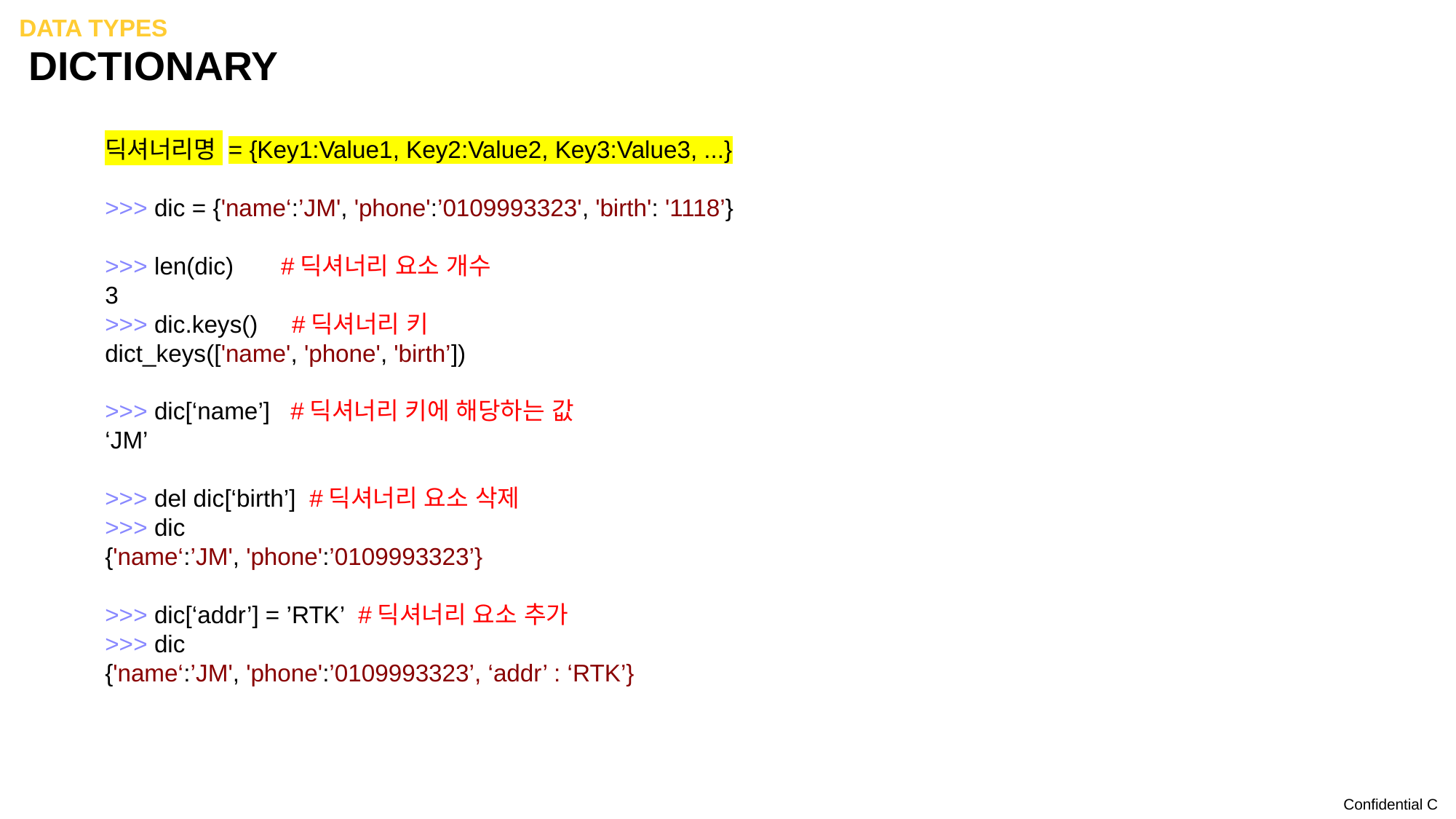

Data Types
# Dictionary
딕셔너리명 = {Key1:Value1, Key2:Value2, Key3:Value3, ...}

>>> dic = {'name‘:’JM', 'phone':’0109993323', 'birth': '1118’}

>>> len(dic)       #딕셔너리 요소 개수
3
>>> dic.keys()     #딕셔너리 키
dict_keys(['name', 'phone', 'birth’])

>>> dic[‘name’]   #딕셔너리 키에 해당하는 값
‘JM’

>>> del dic[‘birth’]  #딕셔너리 요소 삭제
>>> dic
{'name‘:’JM', 'phone':’0109993323’}

>>> dic[‘addr’] = ’RTK’  #딕셔너리 요소 추가
>>> dic
{'name‘:’JM', 'phone':’0109993323’, ‘addr’ : ‘RTK’}